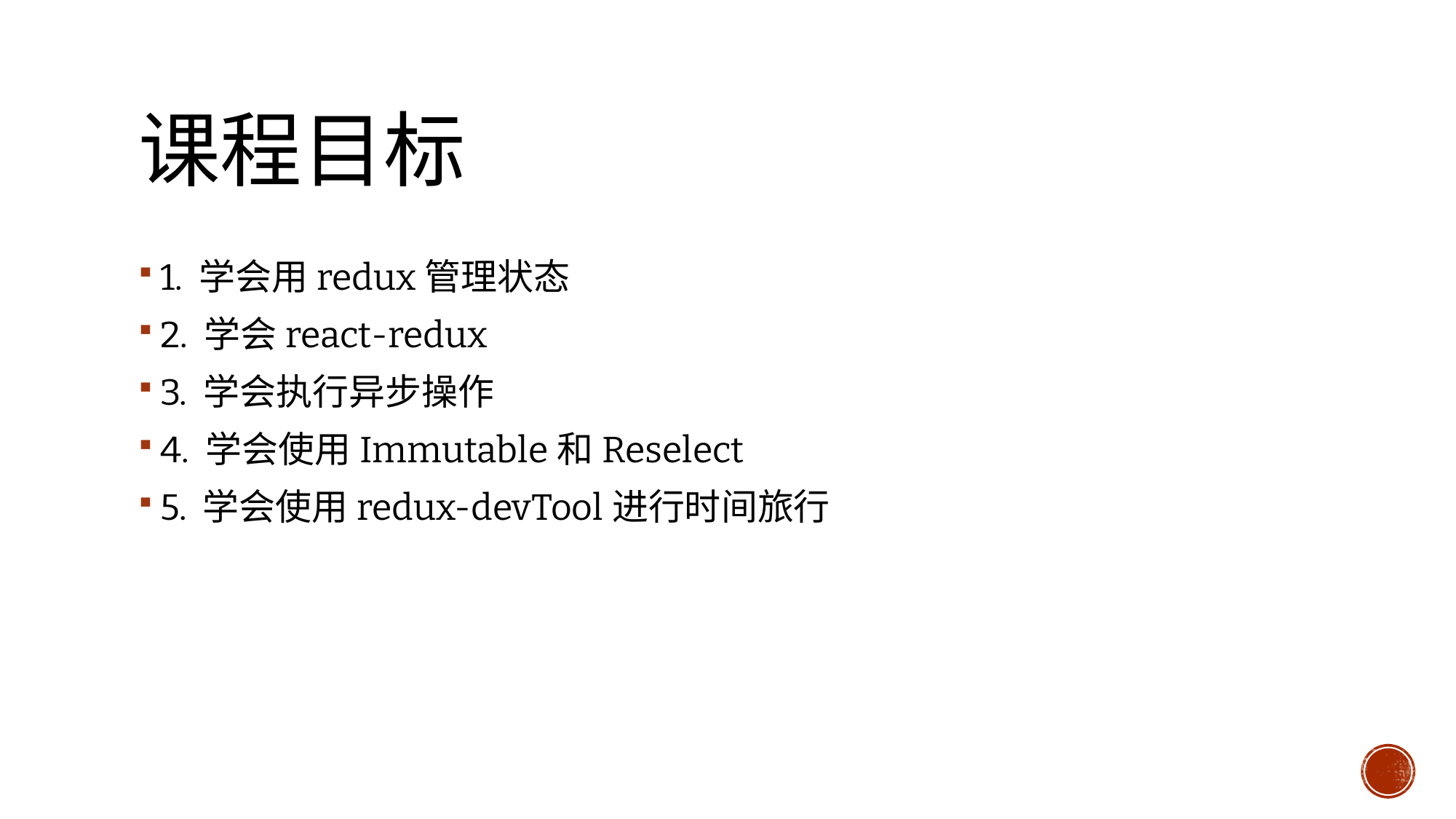

# 课程目标
1. 学会用redux管理状态
2. 学会react-redux
3. 学会执行异步操作
4. 学会使用Immutable和Reselect
5. 学会使用redux-devTool进行时间旅行